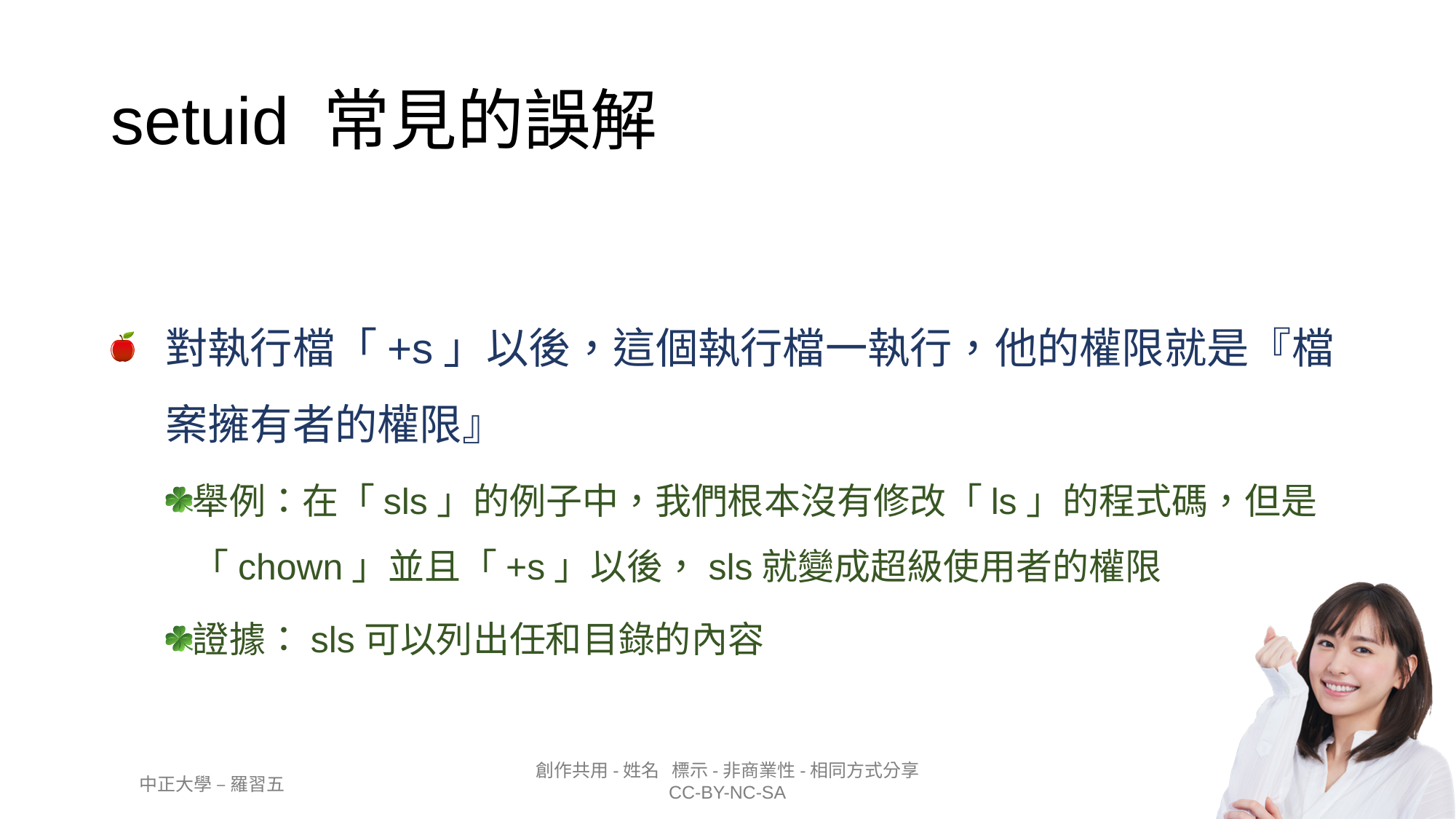

# setuid 常見的誤解
對執行檔「+s」以後，這個執行檔一執行，他的權限就是『檔案擁有者的權限』
舉例：在「sls」的例子中，我們根本沒有修改「ls」的程式碼，但是「chown」並且「+s」以後，sls就變成超級使用者的權限
證據：sls可以列出任和目錄的內容